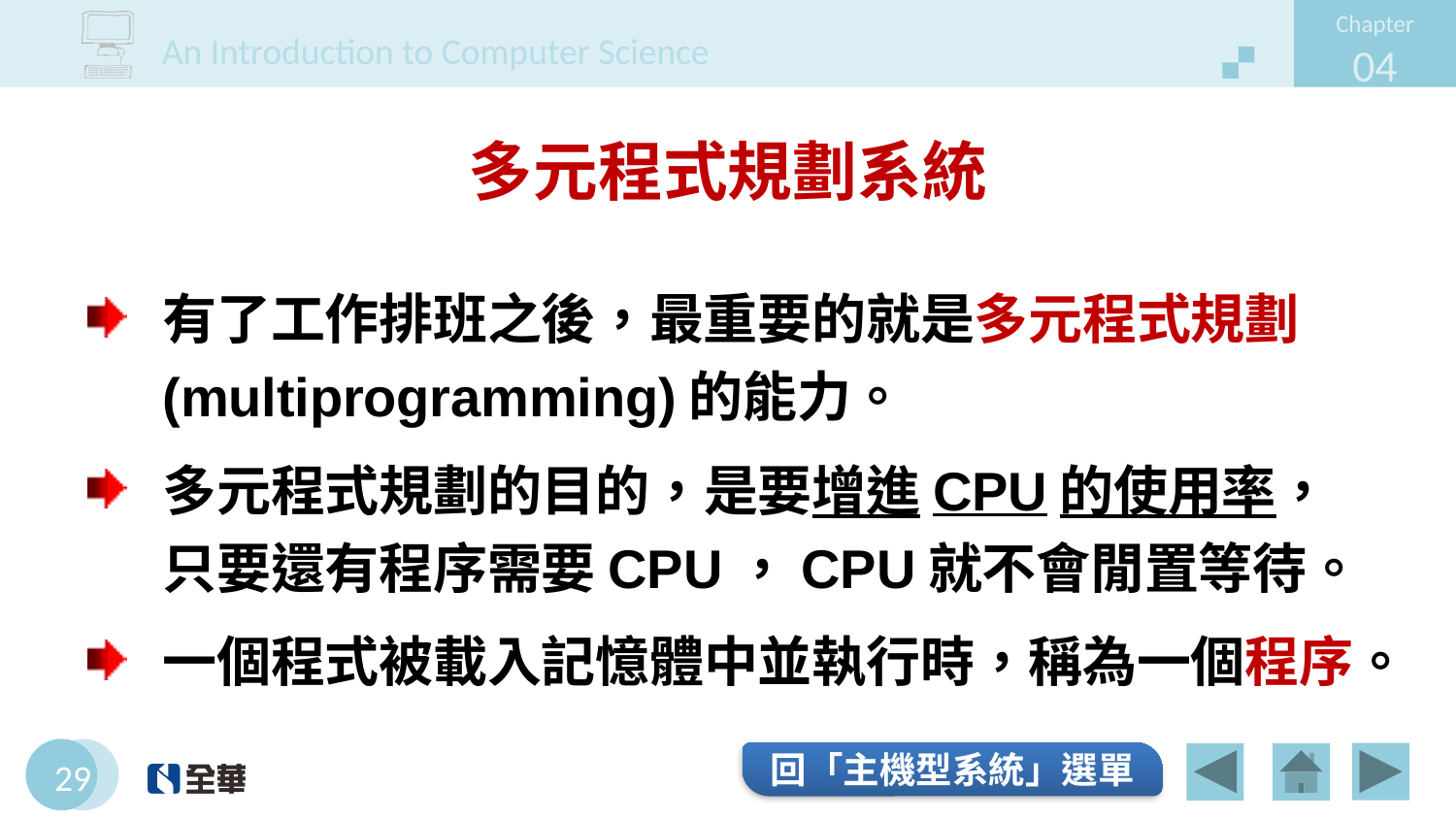

# 多元程式規劃系統
有了工作排班之後，最重要的就是多元程式規劃(multiprogramming)的能力。
多元程式規劃的目的，是要增進CPU的使用率，只要還有程序需要CPU，CPU就不會閒置等待。
一個程式被載入記憶體中並執行時，稱為一個程序。
回「主機型系統」選單